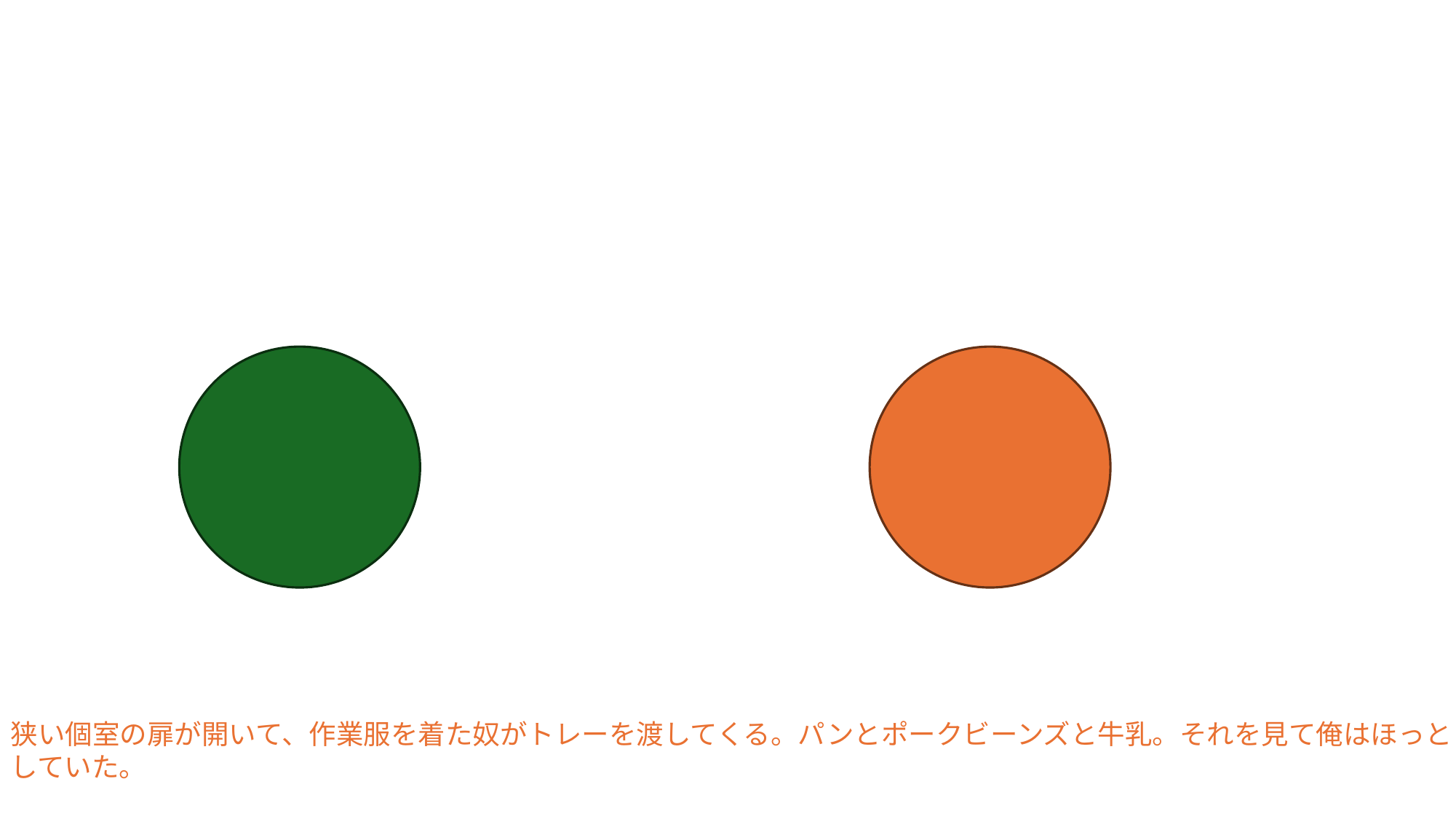

狭い個室の扉が開いて、作業服を着た奴がトレーを渡してくる。パンとポークビーンズと牛乳。それを見て俺はほっとしていた。